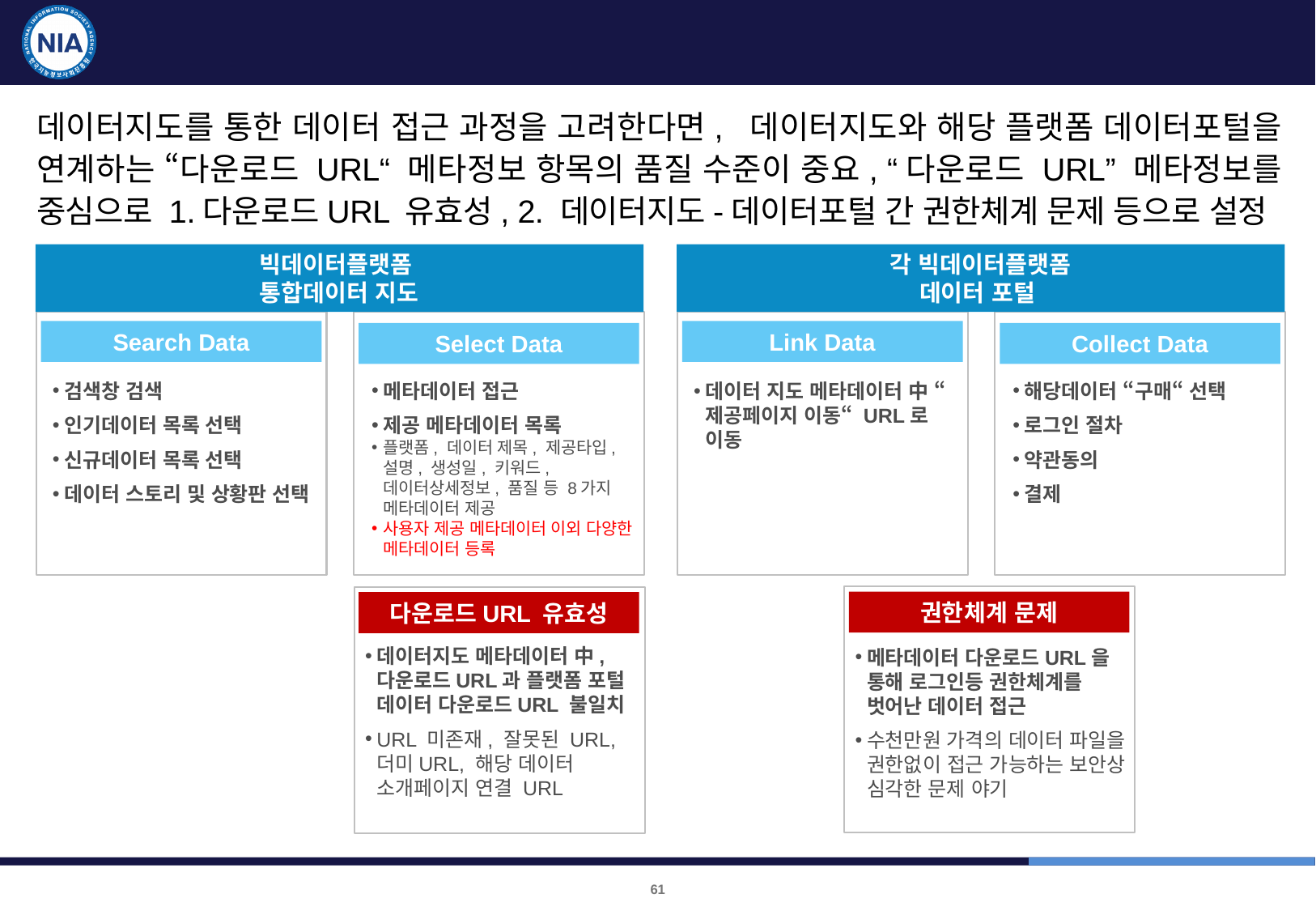

연계품질 측정 기준(1/2)
데이터지도를 통한 데이터 접근 과정을 고려한다면,  데이터지도와 해당 플랫폼 데이터포털을 연계하는 “다운로드 URL“ 메타정보 항목의 품질 수준이 중요, “다운로드 URL” 메타정보를 중심으로 1.다운로드URL 유효성, 2. 데이터지도-데이터포털 간 권한체계 문제 등으로 설정
빅데이터플랫폼
통합데이터 지도
각 빅데이터플랫폼
데이터 포털

Search Data
Link Data
Select Data
Collect Data
검색창 검색

인기데이터 목록 선택

신규데이터 목록 선택

데이터 스토리 및 상황판 선택

메타데이터 접근

제공 메타데이터 목록
플랫폼, 데이터 제목, 제공타입, 설명, 생성일, 키워드, 데이터상세정보, 품질 등 8가지 메타데이터 제공
사용자 제공 메타데이터 이외 다양한 메타데이터 등록

데이터 지도 메타데이터 中 “제공페이지 이동“ URL로 이동

해당데이터 “구매“ 선택

로그인 절차

약관동의

결제

권한체계 문제
다운로드URL 유효성
데이터지도 메타데이터 中, 다운로드URL과 플랫폼 포털 데이터 다운로드URL 불일치

URL 미존재, 잘못된 URL, 더미URL, 해당 데이터 소개페이지 연결 URL

메타데이터 다운로드URL을 통해 로그인등 권한체계를 벗어난 데이터 접근

수천만원 가격의 데이터 파일을 권한없이 접근 가능하는 보안상 심각한 문제 야기